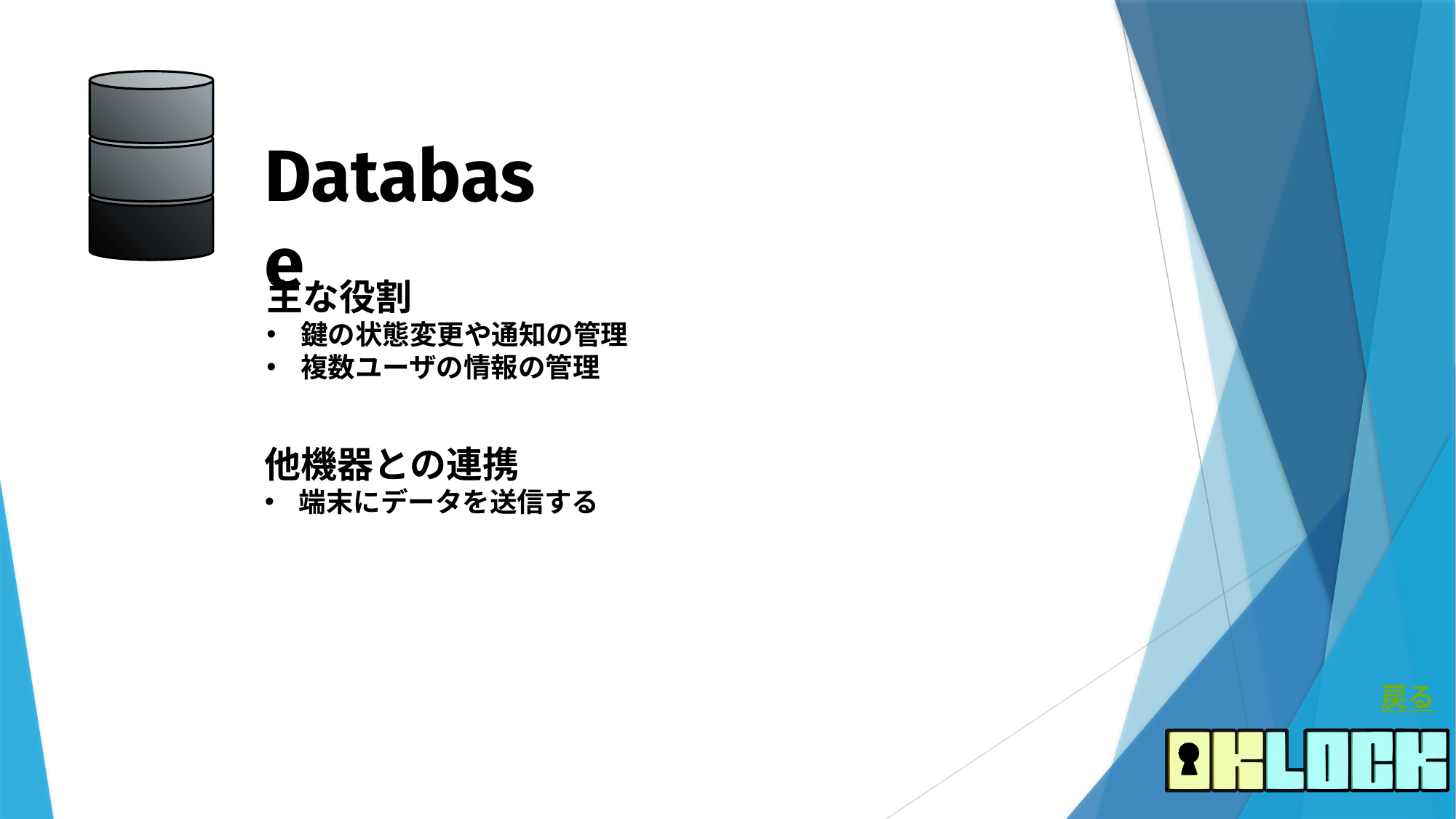

Database
主な役割
鍵の状態変更や通知の管理
複数ユーザの情報の管理
他機器との連携
端末にデータを送信する
戻る